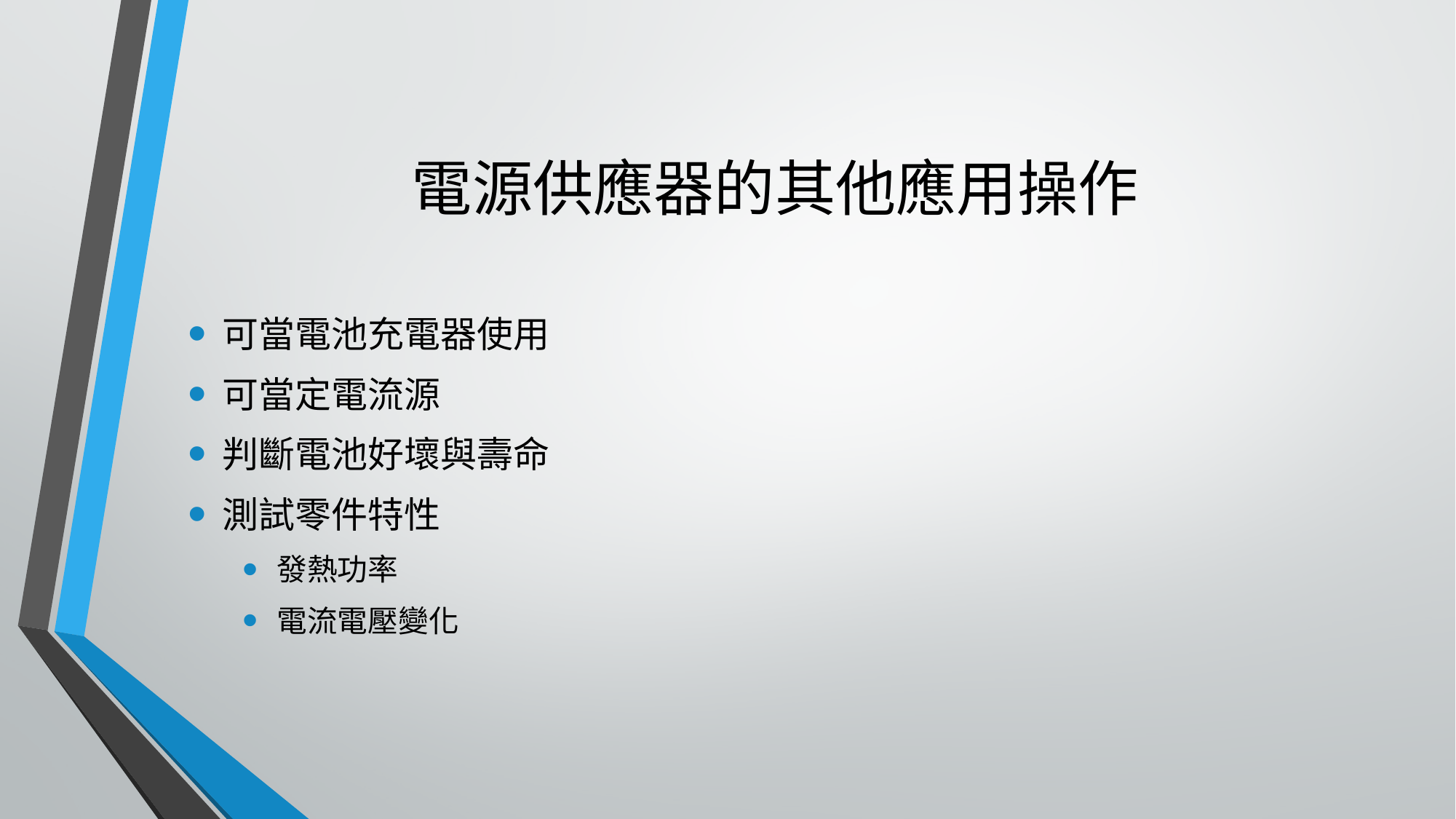

# 電源供應器的其他應用操作
可當電池充電器使用
可當定電流源
判斷電池好壞與壽命
測試零件特性
發熱功率
電流電壓變化